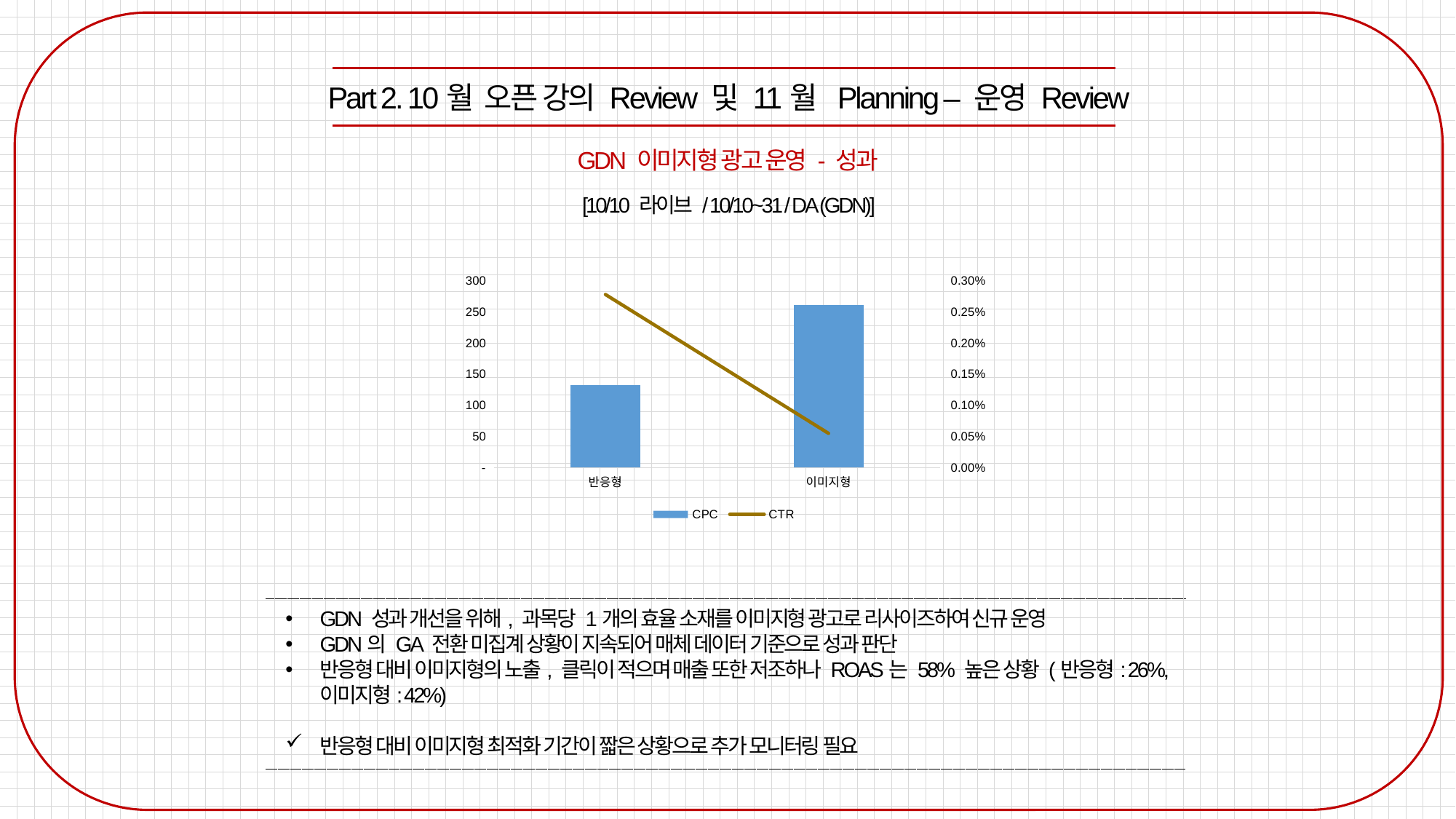

Part 2. 10월  오픈 강의 Review 및 11월  Planning – 운영 Review
GDN 이미지형 광고 운영 - 성과
[10/10 라이브 / 10/10~31 / DA (GDN)]

### Chart

| Category | CPC  | CTR |
|---|---|---|
| 반응형 | 132.7747767329148 | 0.0027747680860061674 |
| 이미지형 | 260.7130825150732 | 0.000548942464233928 |
GDN 성과 개선을 위해, 과목당 1개의 효율 소재를 이미지형 광고로 리사이즈하여 신규 운영
GDN의 GA 전환 미집계 상황이 지속되어 매체 데이터 기준으로 성과 판단
반응형 대비 이미지형의 노출, 클릭이 적으며 매출 또한 저조하나 ROAS는 58% 높은 상황 (반응형: 26%, 이미지형: 42%)

반응형 대비 이미지형 최적화 기간이 짧은 상황으로 추가 모니터링 필요